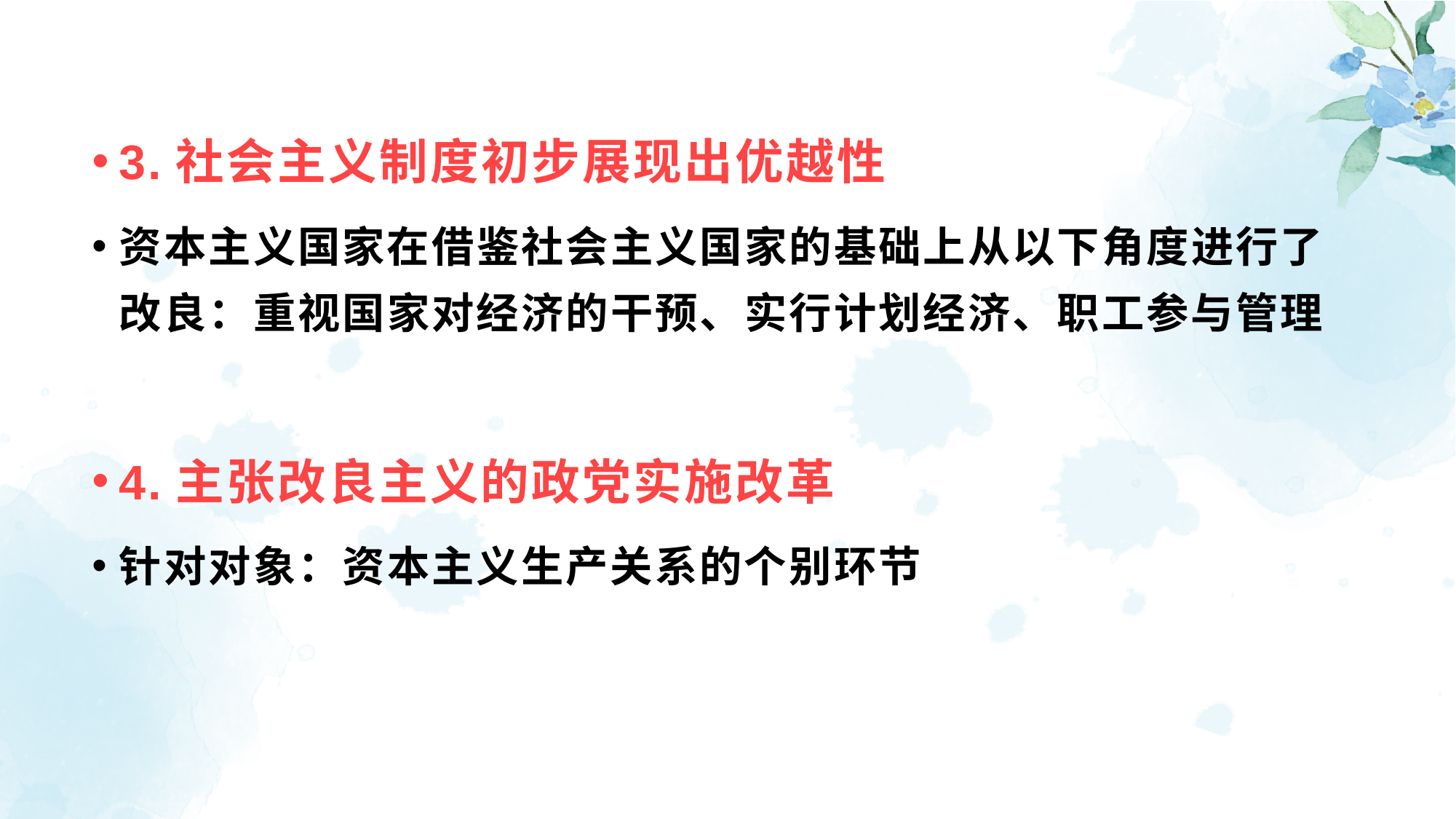

3.社会主义制度初步展现出优越性
资本主义国家在借鉴社会主义国家的基础上从以下角度进行了改良：重视国家对经济的干预、实行计划经济、职工参与管理

4.主张改良主义的政党实施改革
针对对象：资本主义生产关系的个别环节